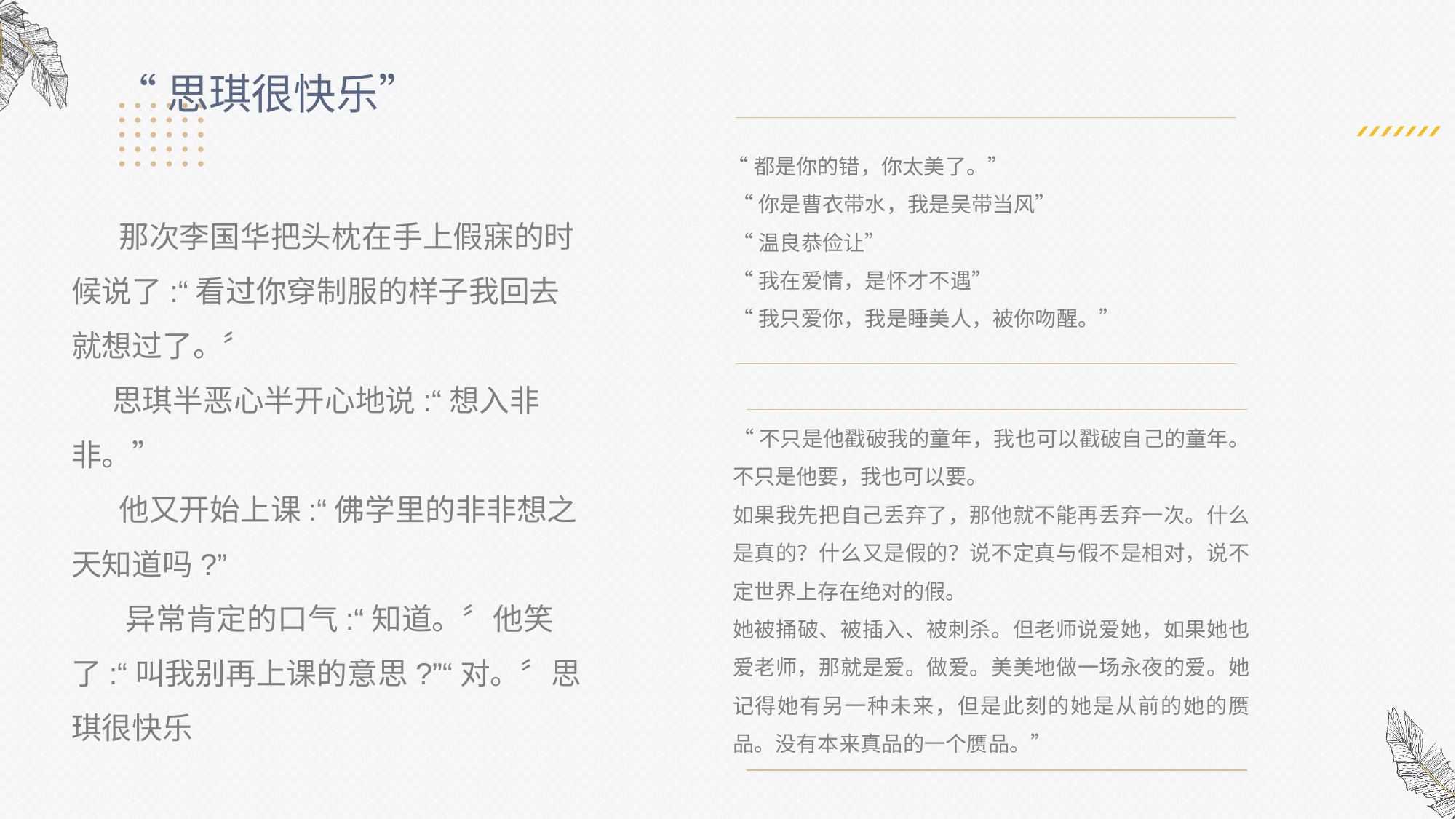

“思琪很快乐”

“都是你的错，你太美了。”
 “你是曹衣带水，我是吴带当风”
 “温良恭俭让”
 “我在爱情，是怀才不遇”
 “我只爱你，我是睡美人，被你吻醒。”

      那次李国华把头枕在手上假寐的时候说了:“看过你穿制服的样子我回去就想过了。〞
     思琪半恶心半开心地说:“想入非非。”
      他又开始上课:“佛学里的非非想之天知道吗?”
       异常肯定的口气:“知道。〞他笑了:“叫我别再上课的意思?”“对。〞思琪很快乐
“不只是他戳破我的童年，我也可以戳破自己的童年。不只是他要，我也可以要。
如果我先把自己丢弃了，那他就不能再丢弃一次。什么是真的？什么又是假的？说不定真与假不是相对，说不定世界上存在绝对的假。
她被捅破、被插入、被刺杀。但老师说爱她，如果她也爱老师，那就是爱。做爱。美美地做一场永夜的爱。她记得她有另一种未来，但是此刻的她是从前的她的赝品。没有本来真品的一个赝品。”